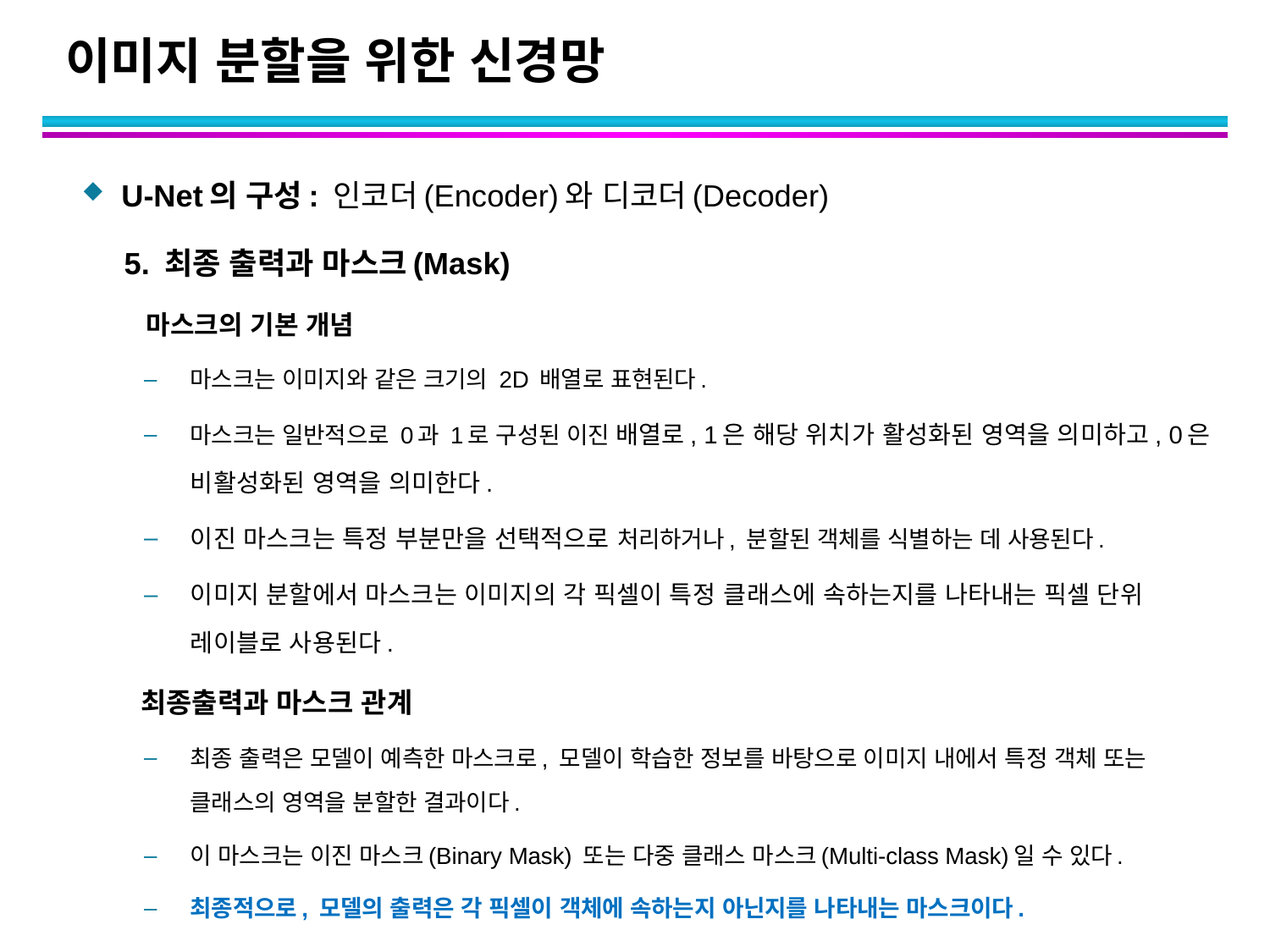

# 이미지 분할을 위한 신경망
U-Net의 구성: 인코더(Encoder)와 디코더(Decoder)
     5. 최종 출력과 마스크(Mask)
        마스크의 기본 개념
마스크는 이미지와 같은 크기의 2D 배열로 표현된다.
마스크는 일반적으로 0과 1로 구성된 이진 배열로, 1은 해당 위치가 활성화된 영역을 의미하고, 0은 비활성화된 영역을 의미한다.
이진 마스크는 특정 부분만을 선택적으로 처리하거나, 분할된 객체를 식별하는 데 사용된다.
이미지 분할에서 마스크는 이미지의 각 픽셀이 특정 클래스에 속하는지를 나타내는 픽셀 단위 레이블로 사용된다.
         최종출력과 마스크 관계
최종 출력은 모델이 예측한 마스크로, 모델이 학습한 정보를 바탕으로 이미지 내에서 특정 객체 또는 클래스의 영역을 분할한 결과이다.
이 마스크는 이진 마스크(Binary Mask) 또는 다중 클래스 마스크(Multi-class Mask)일 수 있다.
최종적으로, 모델의 출력은 각 픽셀이 객체에 속하는지 아닌지를 나타내는 마스크이다.